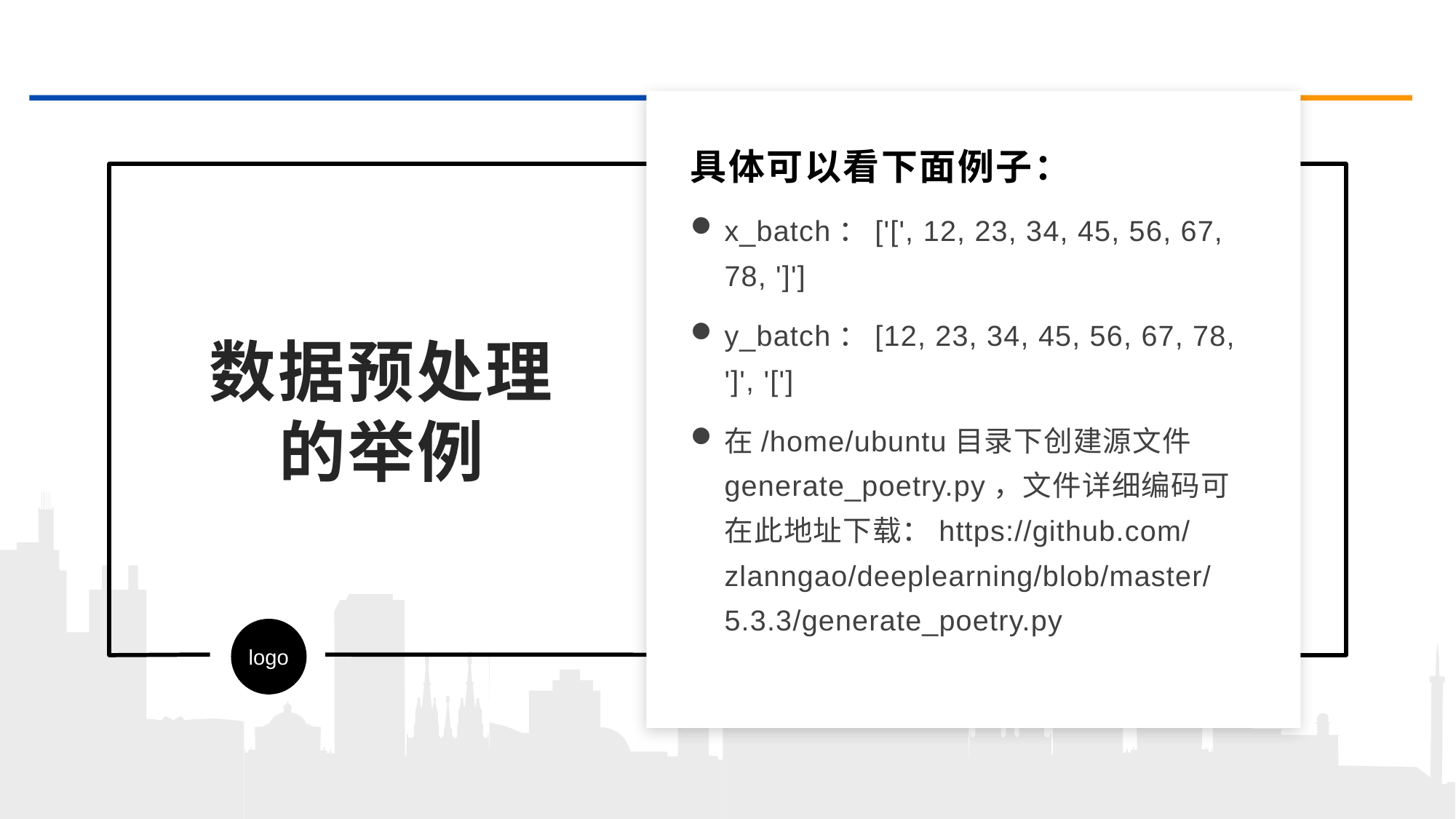

具体可以看下面例子：

x_batch：['[', 12, 23, 34, 45, 56, 67, 78, ']']
y_batch：[12, 23, 34, 45, 56, 67, 78, ']', '[']
在/home/ubuntu目录下创建源文件generate_poetry.py，文件详细编码可在此地址下载：https://github.com/zlanngao/deeplearning/blob/master/5.3.3/generate_poetry.py
数据预处理的举例

logo